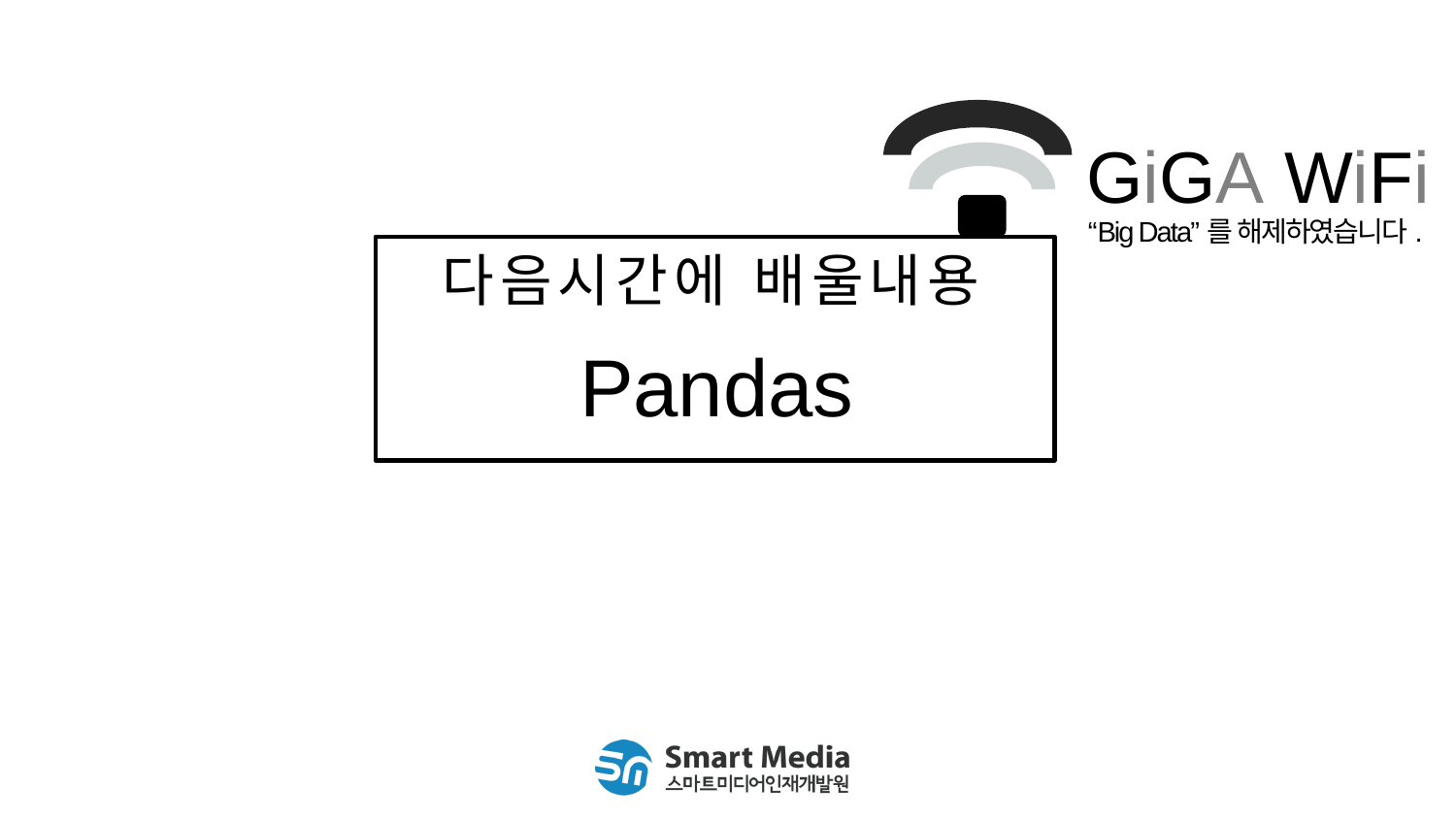

GiGA WiFi

“Big Data”를 해제하였습니다.

다음시간에 배울내용
Pandas